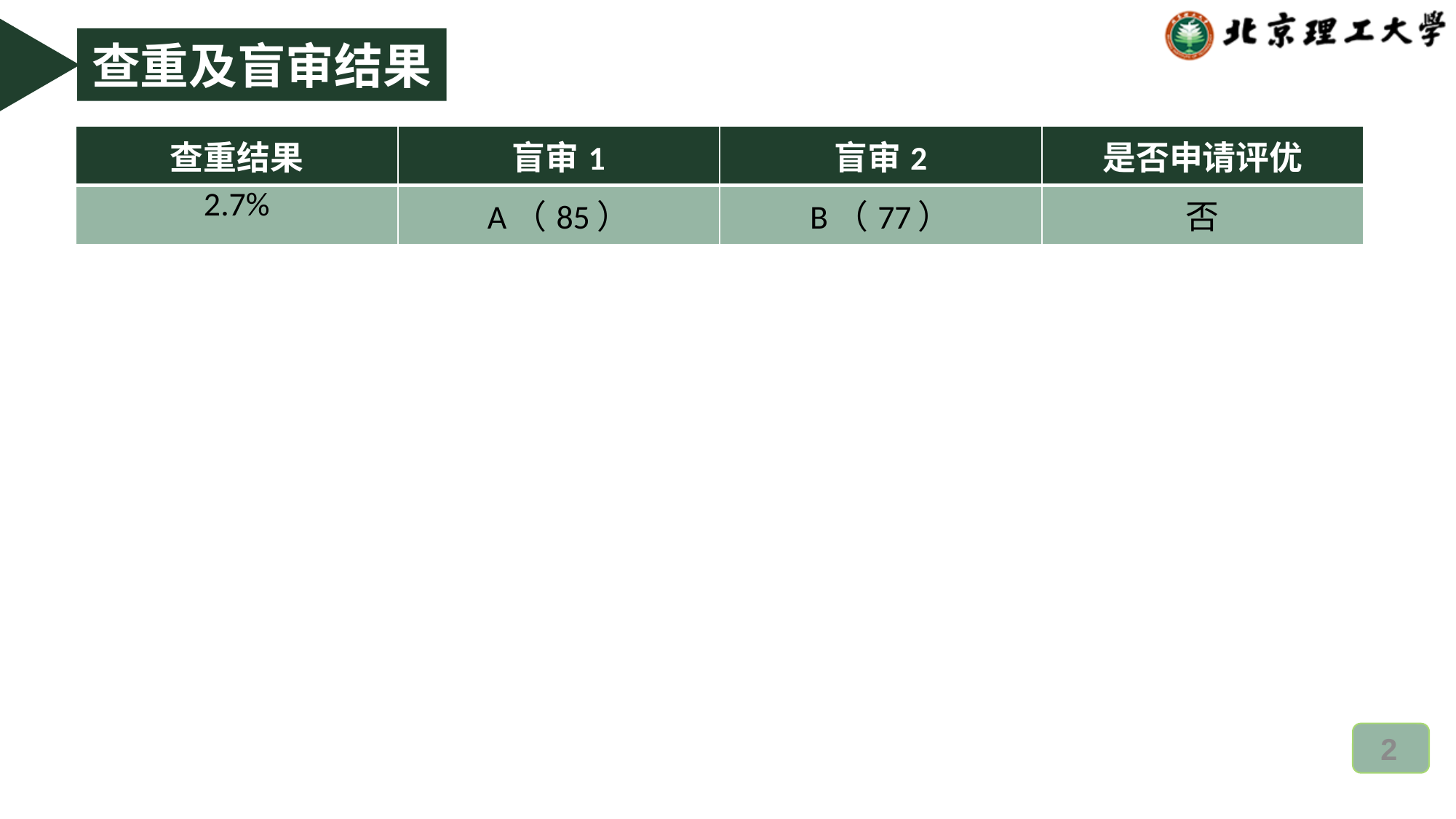

查重及盲审结果
| 查重结果 | 盲审1 | 盲审2 | 是否申请评优 |
| --- | --- | --- | --- |
| 2.7% | A（85） | B（77） | 否 |

2